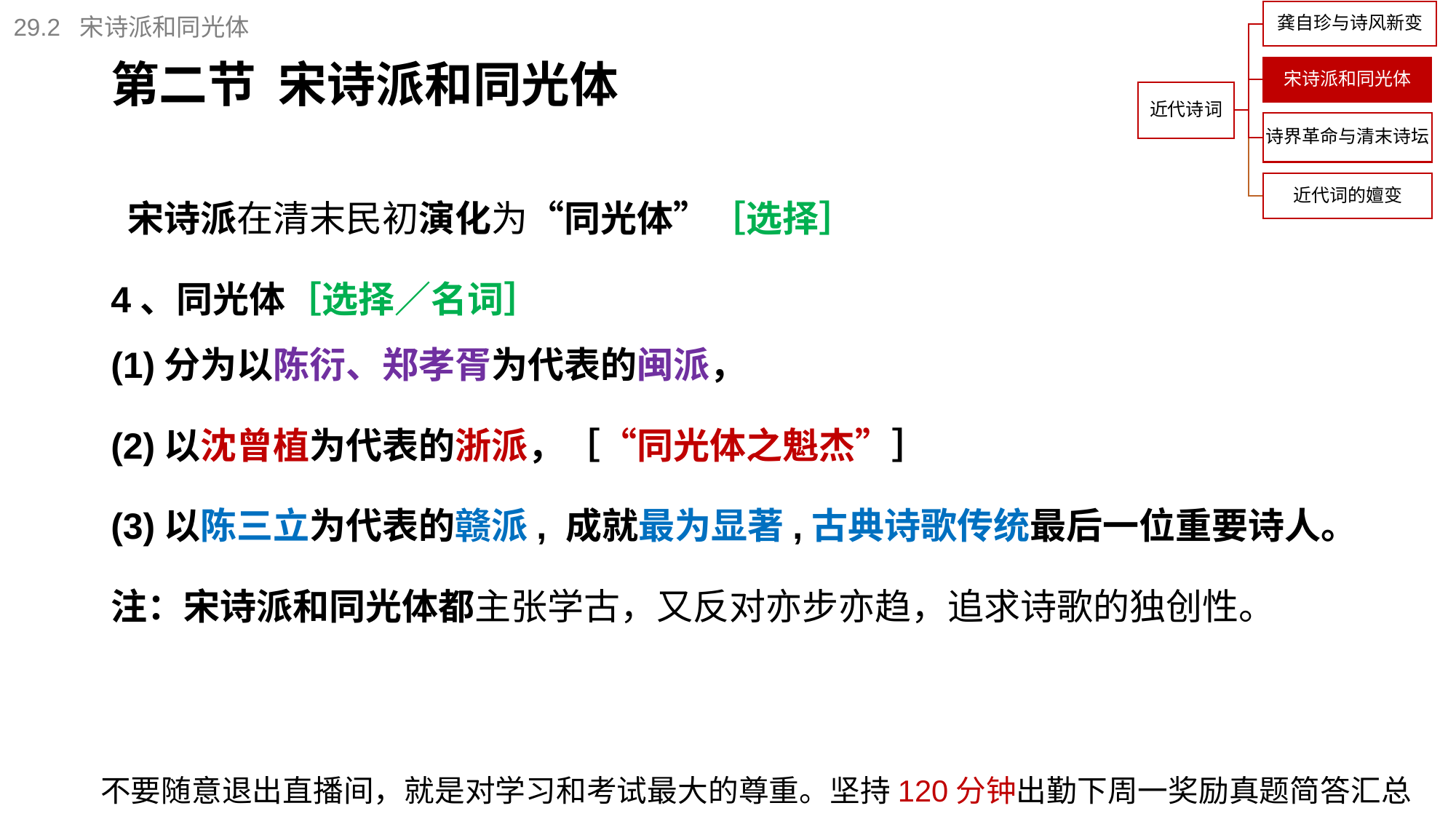

近代诗词
龚自珍与诗风新变
宋诗派和同光体
诗界革命与清末诗坛
近代词的嬗变
29.2  宋诗派和同光体
# 第二节  宋诗派和同光体
 宋诗派在清末民初演化为“同光体”［选择］
4、同光体［选择／名词］
(1)分为以陈衍、郑孝胥为代表的闽派，
(2)以沈曾植为代表的浙派，［“同光体之魁杰”］
(3)以陈三立为代表的赣派, 成就最为显著,古典诗歌传统最后一位重要诗人。
注：宋诗派和同光体都主张学古，又反对亦步亦趋，追求诗歌的独创性。